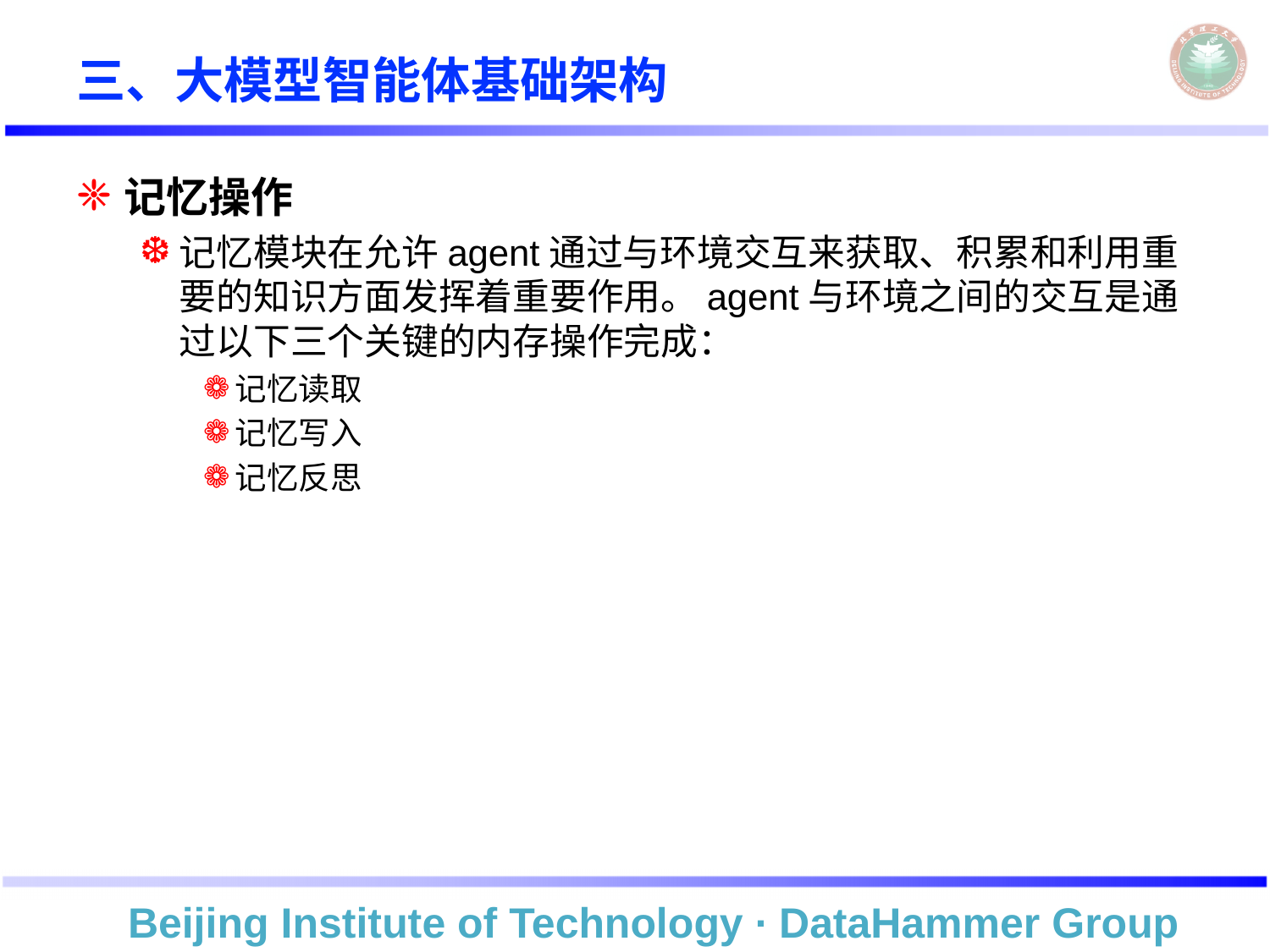

# 三、大模型智能体基础架构
记忆操作
记忆模块在允许agent通过与环境交互来获取、积累和利用重要的知识方面发挥着重要作用。agent与环境之间的交互是通过以下三个关键的内存操作完成：
记忆读取
记忆写入
记忆反思